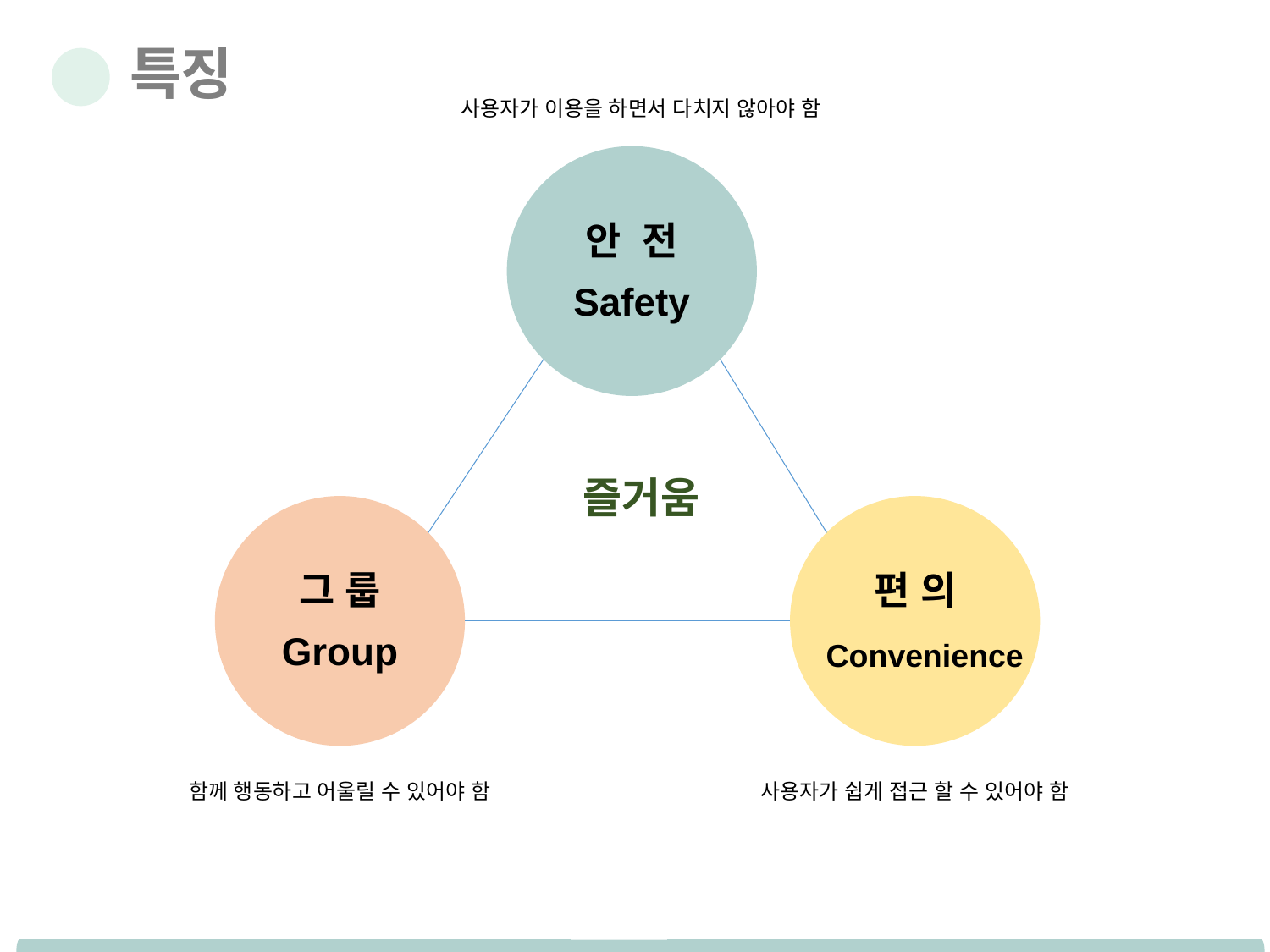

특징
사용자가 이용을 하면서 다치지 않아야 함

안  전
Safety
즐거움

그 룹
Group

편 의
Convenience
함께 행동하고 어울릴 수 있어야 함
사용자가 쉽게 접근 할 수 있어야 함